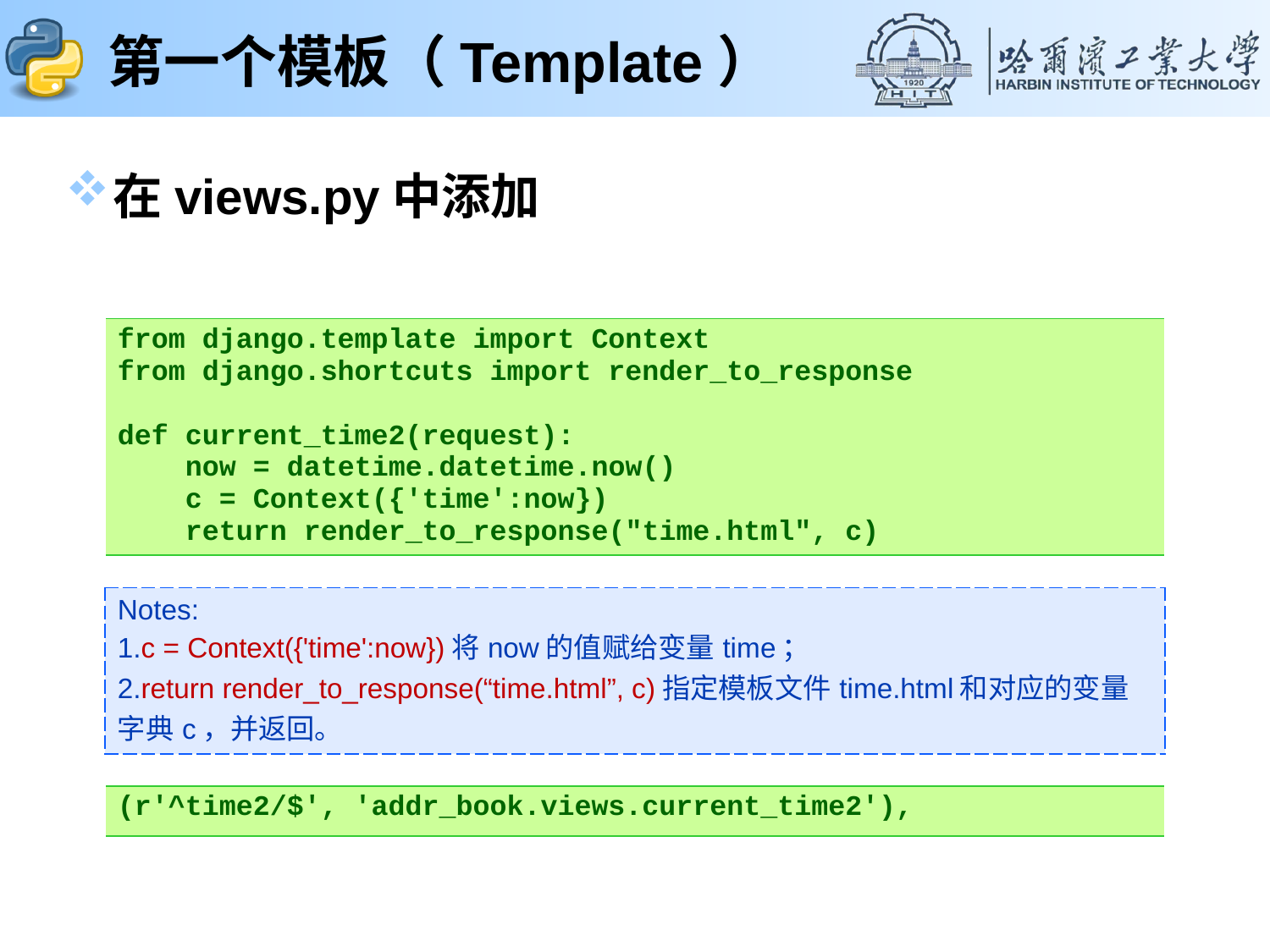

# 第一个模板（Template）
在views.py中添加
| from django.template import Context from django.shortcuts import render\_to\_response def current\_time2(request): now = datetime.datetime.now() c = Context({'time':now}) return render\_to\_response("time.html", c) |
| --- |
| Notes: 1.c = Context({'time':now})将now的值赋给变量time； 2.return render\_to\_response(“time.html”, c)指定模板文件time.html和对应的变量字典c，并返回。 |
| --- |
| (r'^time2/$', 'addr\_book.views.current\_time2'), |
| --- |